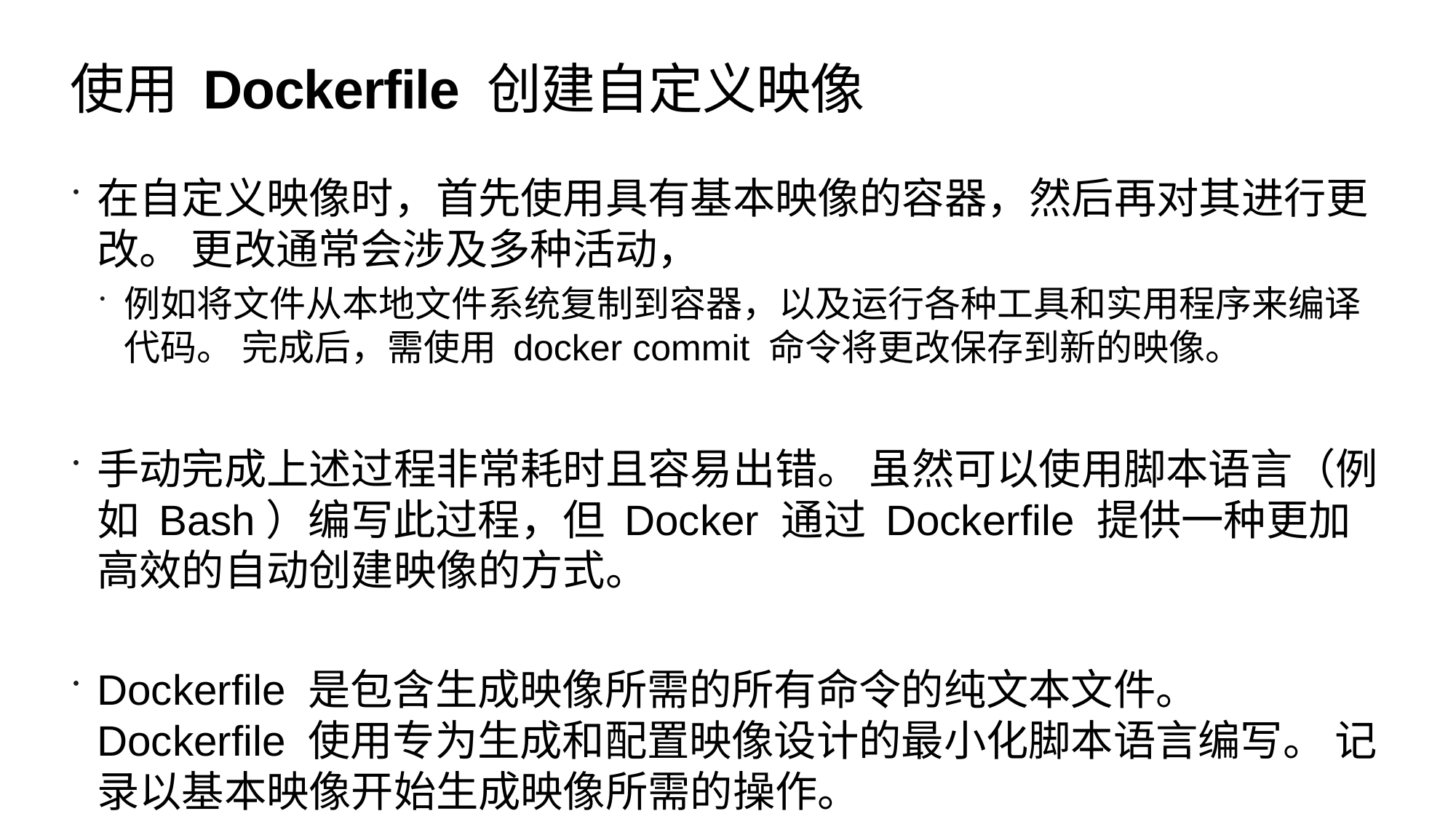

# 使用 Dockerfile 创建自定义映像
在自定义映像时，首先使用具有基本映像的容器，然后再对其进行更改。 更改通常会涉及多种活动，
例如将文件从本地文件系统复制到容器，以及运行各种工具和实用程序来编译代码。 完成后，需使用 docker commit 命令将更改保存到新的映像。

手动完成上述过程非常耗时且容易出错。 虽然可以使用脚本语言（例如 Bash）编写此过程，但 Docker 通过 Dockerfile 提供一种更加高效的自动创建映像的方式。

Dockerfile 是包含生成映像所需的所有命令的纯文本文件。 Dockerfile 使用专为生成和配置映像设计的最小化脚本语言编写。 记录以基本映像开始生成映像所需的操作。